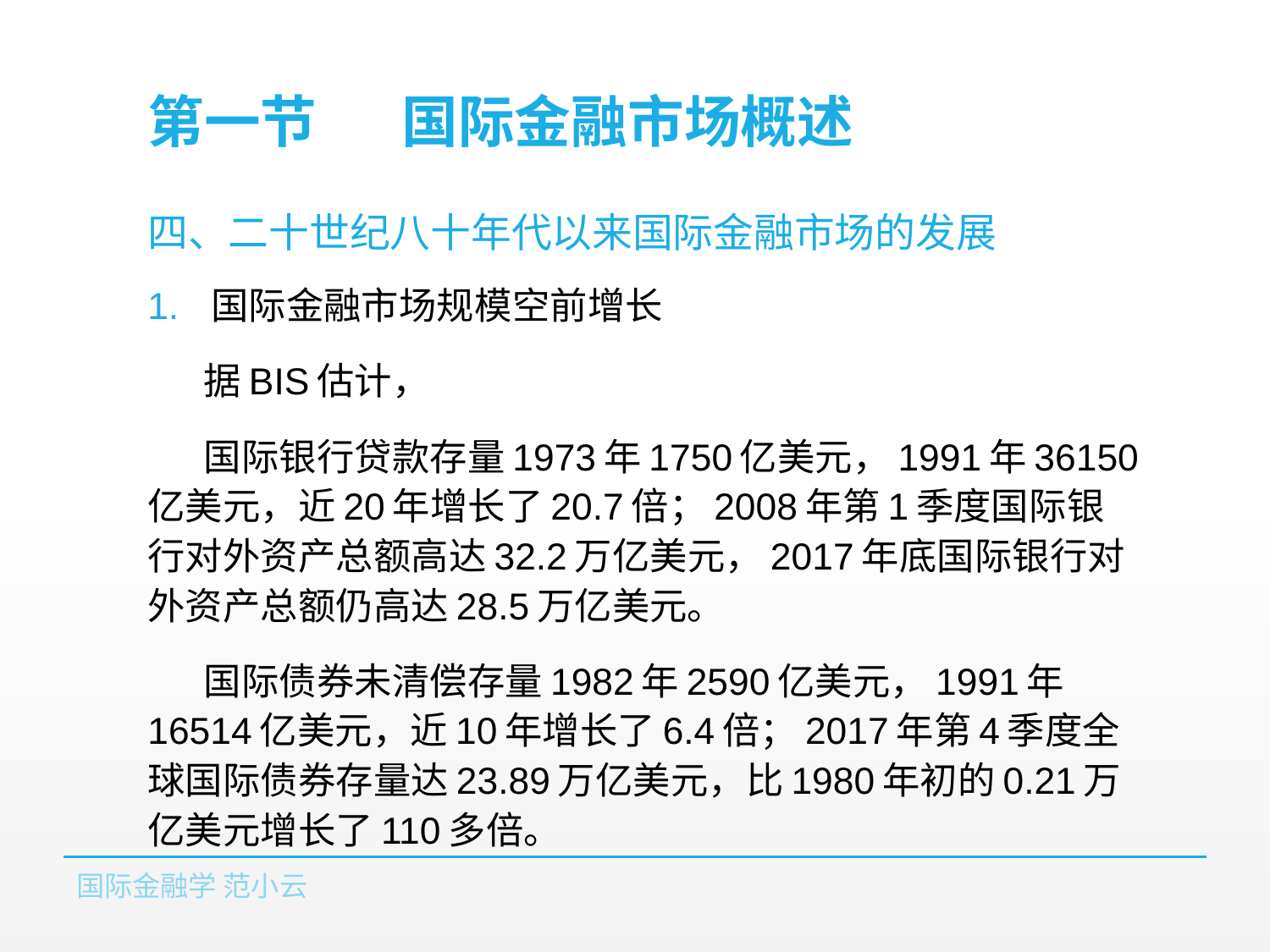

# 第一节	国际金融市场概述
四、二十世纪八十年代以来国际金融市场的发展
国际金融市场规模空前增长
据BIS估计，
国际银行贷款存量1973年1750亿美元，1991年36150亿美元，近20年增长了20.7倍；2008年第1季度国际银行对外资产总额高达32.2万亿美元，2017年底国际银行对外资产总额仍高达28.5万亿美元。
国际债券未清偿存量1982年2590亿美元，1991年16514亿美元，近10年增长了6.4倍；2017年第4季度全球国际债券存量达23.89万亿美元，比1980年初的0.21万亿美元增长了110多倍。

国际金融学 范小云